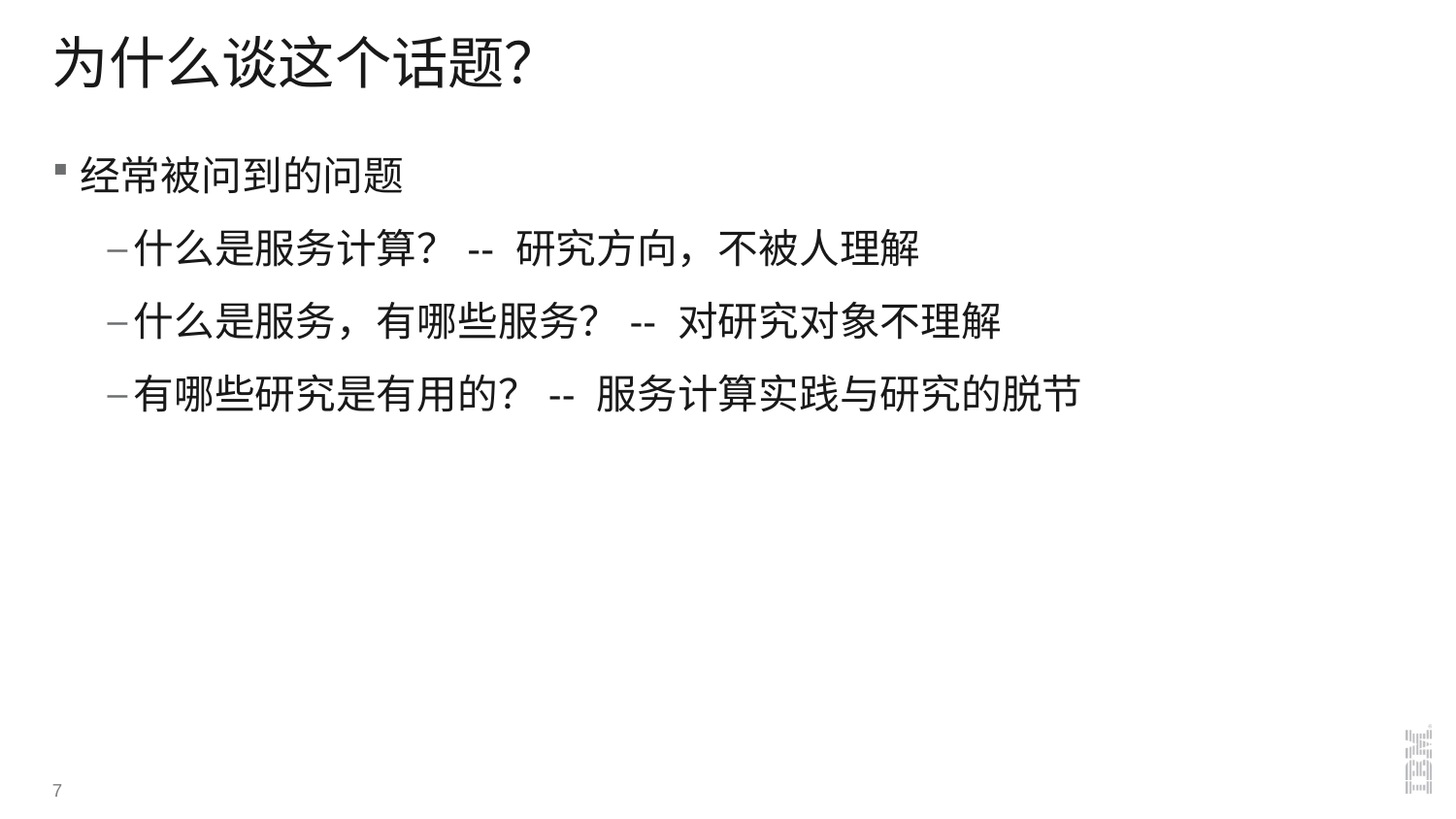

# 为什么谈这个话题？
经常被问到的问题
什么是服务计算？-- 研究方向，不被人理解
什么是服务，有哪些服务？-- 对研究对象不理解
有哪些研究是有用的？-- 服务计算实践与研究的脱节

7